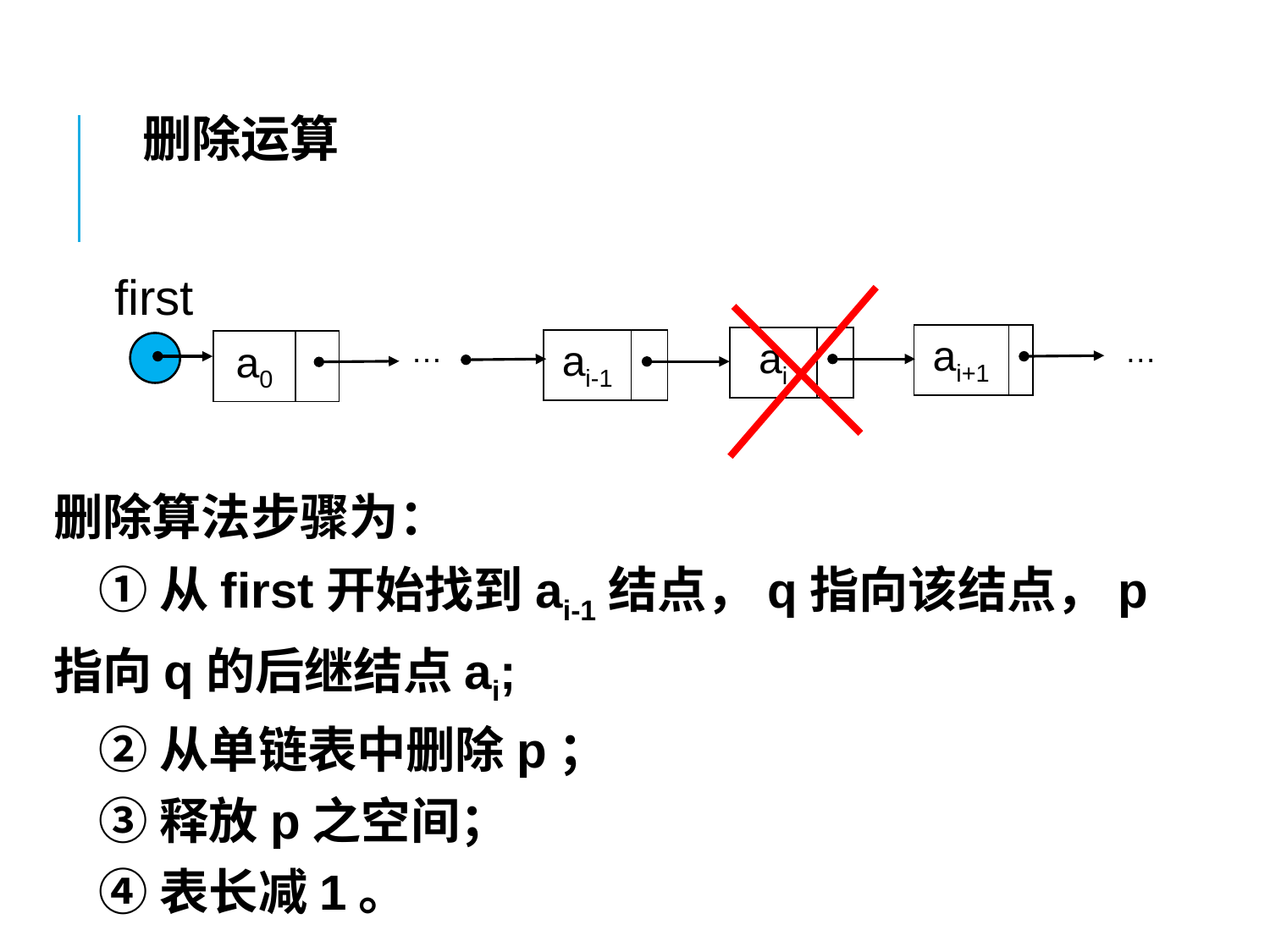

删除运算
first
…
…
| ai+1 |  |
| --- | --- |
| ai |  |
| --- | --- |
| ai-1 |  |
| --- | --- |
| a0 |  |
| --- | --- |

删除算法步骤为：
    ①从first开始找到ai-1结点，q指向该结点，p指向q的后继结点ai;
    ②从单链表中删除p；
    ③释放p之空间；
    ④表长减1。